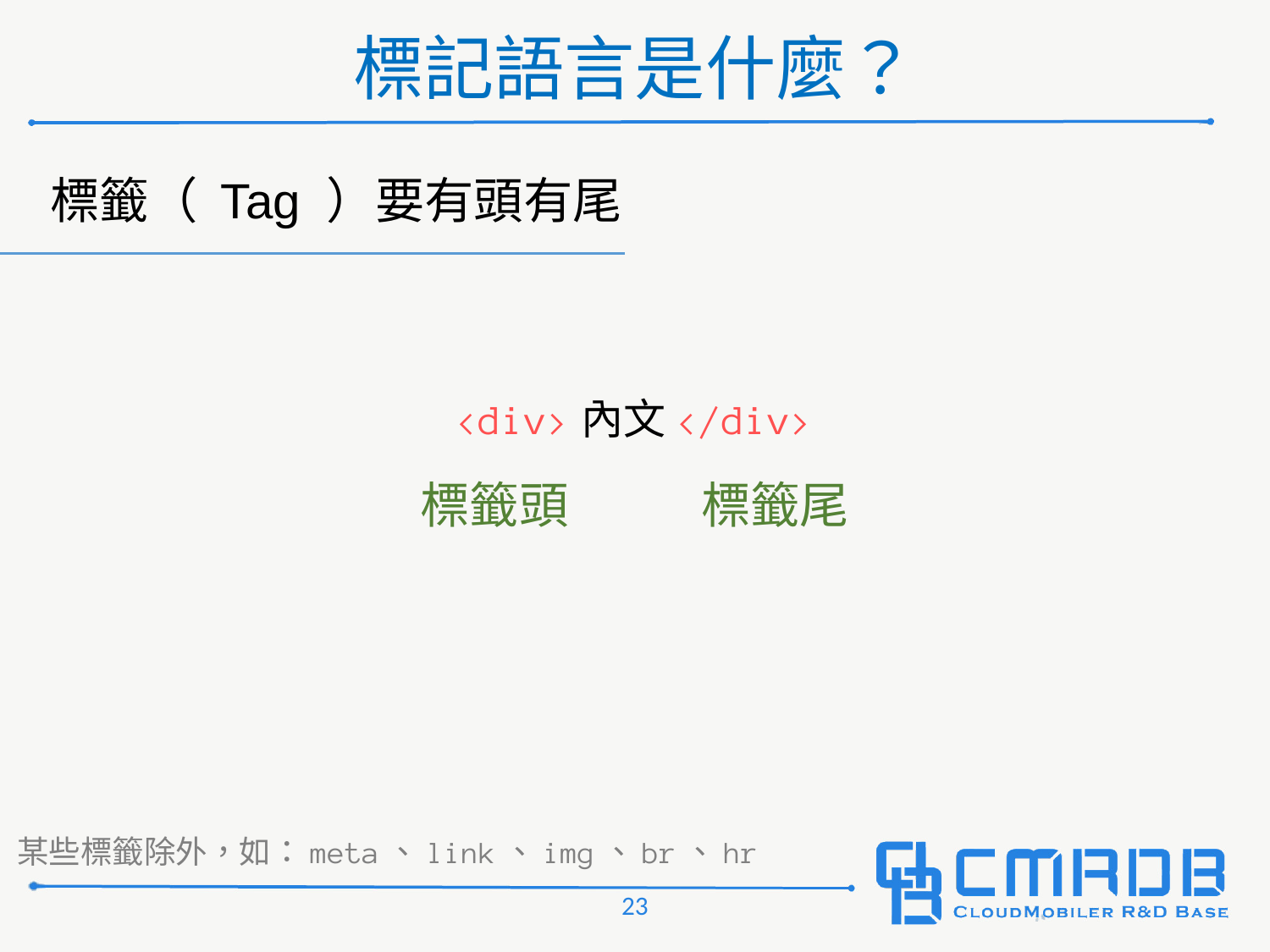

# 標記語言是什麼？
標籤（ Tag ）要有頭有尾
<div>內文</div>
標籤頭
標籤尾
某些標籤除外，如：meta、link、img、br、hr